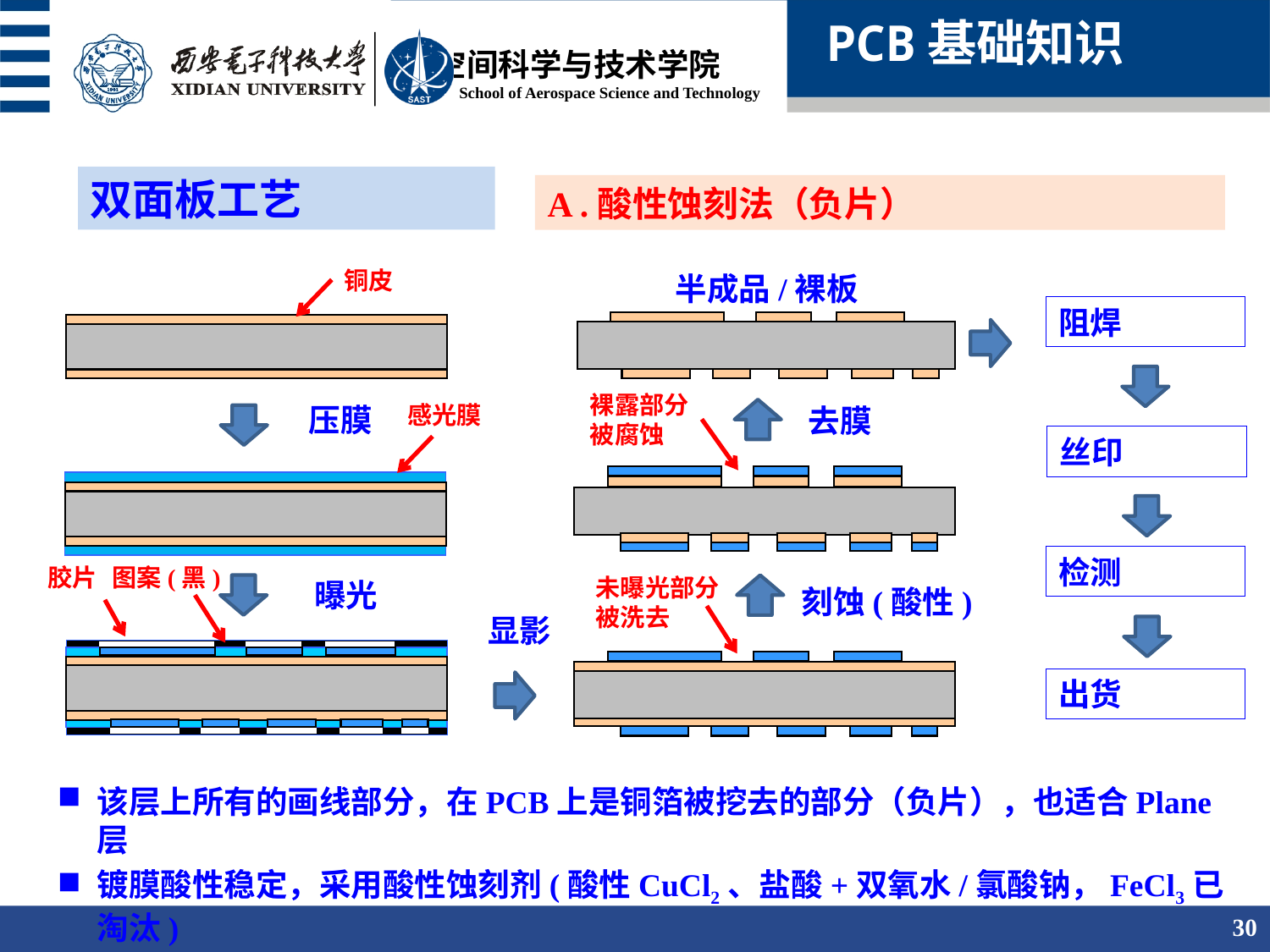

PCB基础知识
双面板工艺
A .酸性蚀刻法（负片）
铜皮
半成品/裸板
阻焊

裸露部分
被腐蚀
感光膜
压膜
去膜

丝印

检测
胶片
图案(黑)
未曝光部分
被洗去
曝光

刻蚀(酸性)
显影

出货

该层上所有的画线部分，在PCB上是铜箔被挖去的部分（负片），也适合Plane层
镀膜酸性稳定，采用酸性蚀刻剂(酸性CuCl2、盐酸+双氧水/氯酸钠，FeCl3已淘汰)